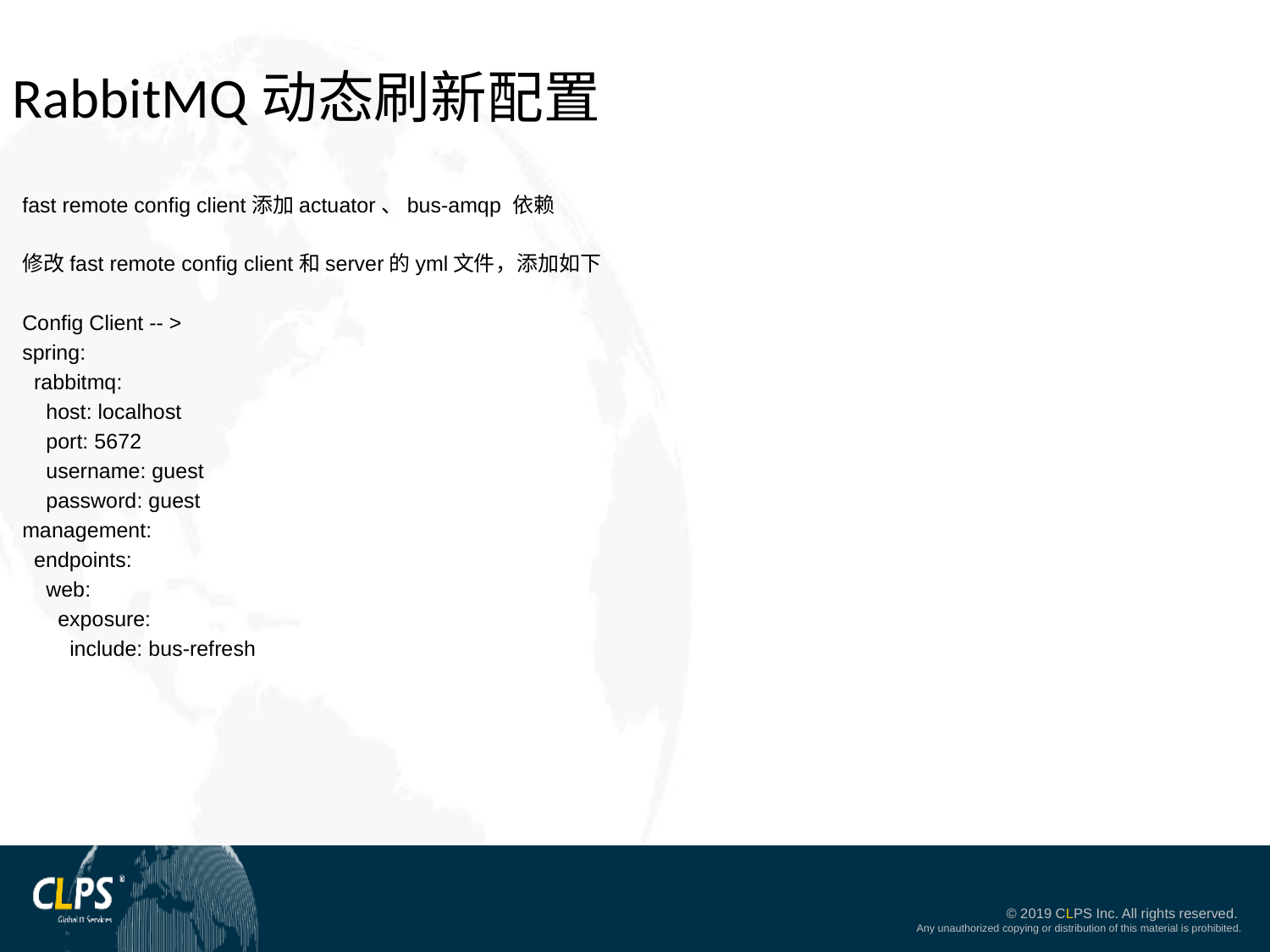

RabbitMQ动态刷新配置

fast remote config client添加actuator、bus-amqp 依赖

修改fast remote config client和server的yml文件，添加如下

Config Client -- >
spring:
  rabbitmq:
    host: localhost
    port: 5672
    username: guest
    password: guest
management:
  endpoints:
    web:
      exposure:
        include: bus-refresh
40